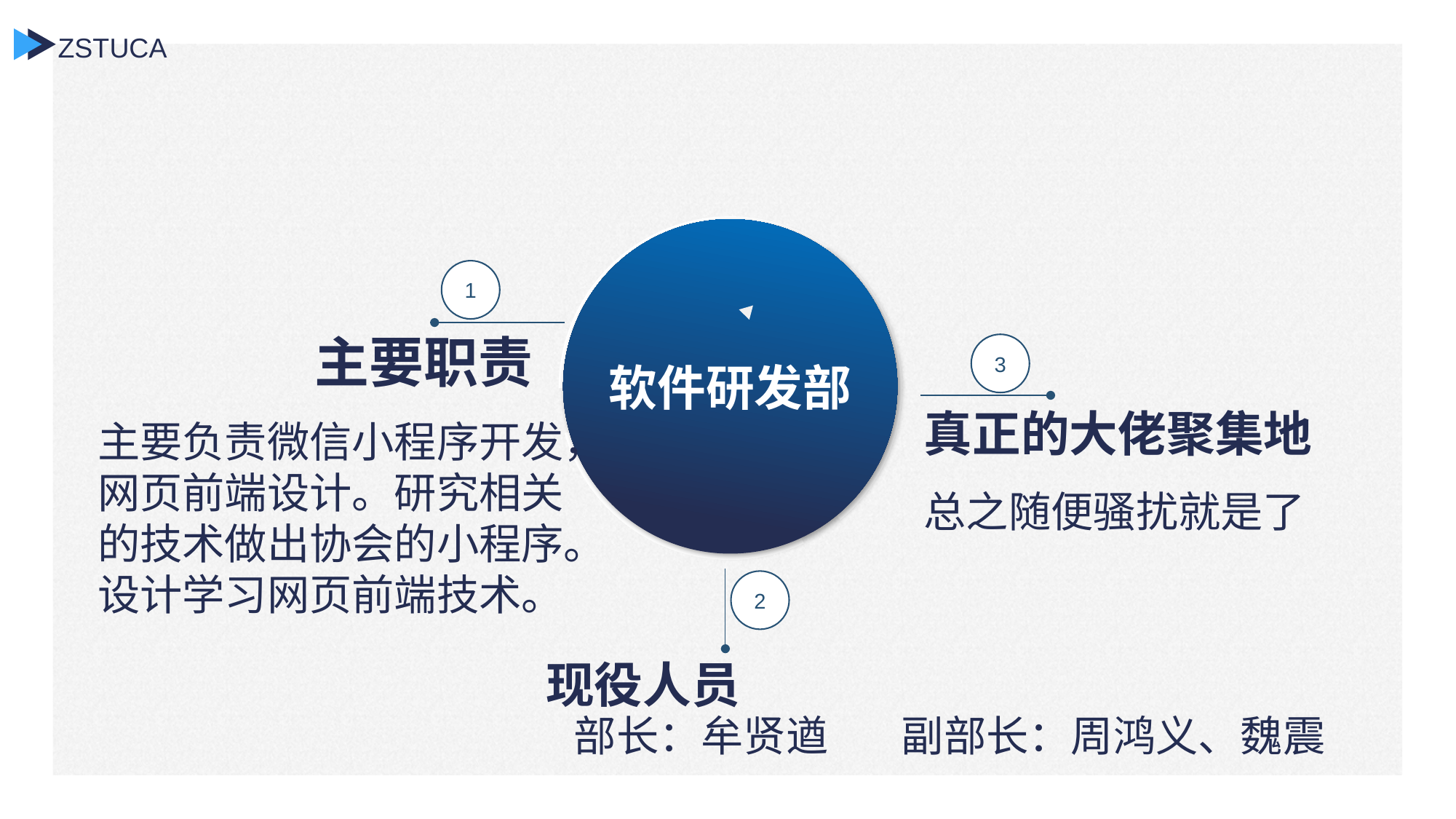

ZSTUCA

1

软件研发部
主要职责
主要负责微信小程序开发，网页前端设计。研究相关的技术做出协会的小程序。设计学习网页前端技术。

3
真正的大佬聚集地
总之随便骚扰就是了
2
现役人员
部长：牟贤遒	副部长：周鸿义、魏震